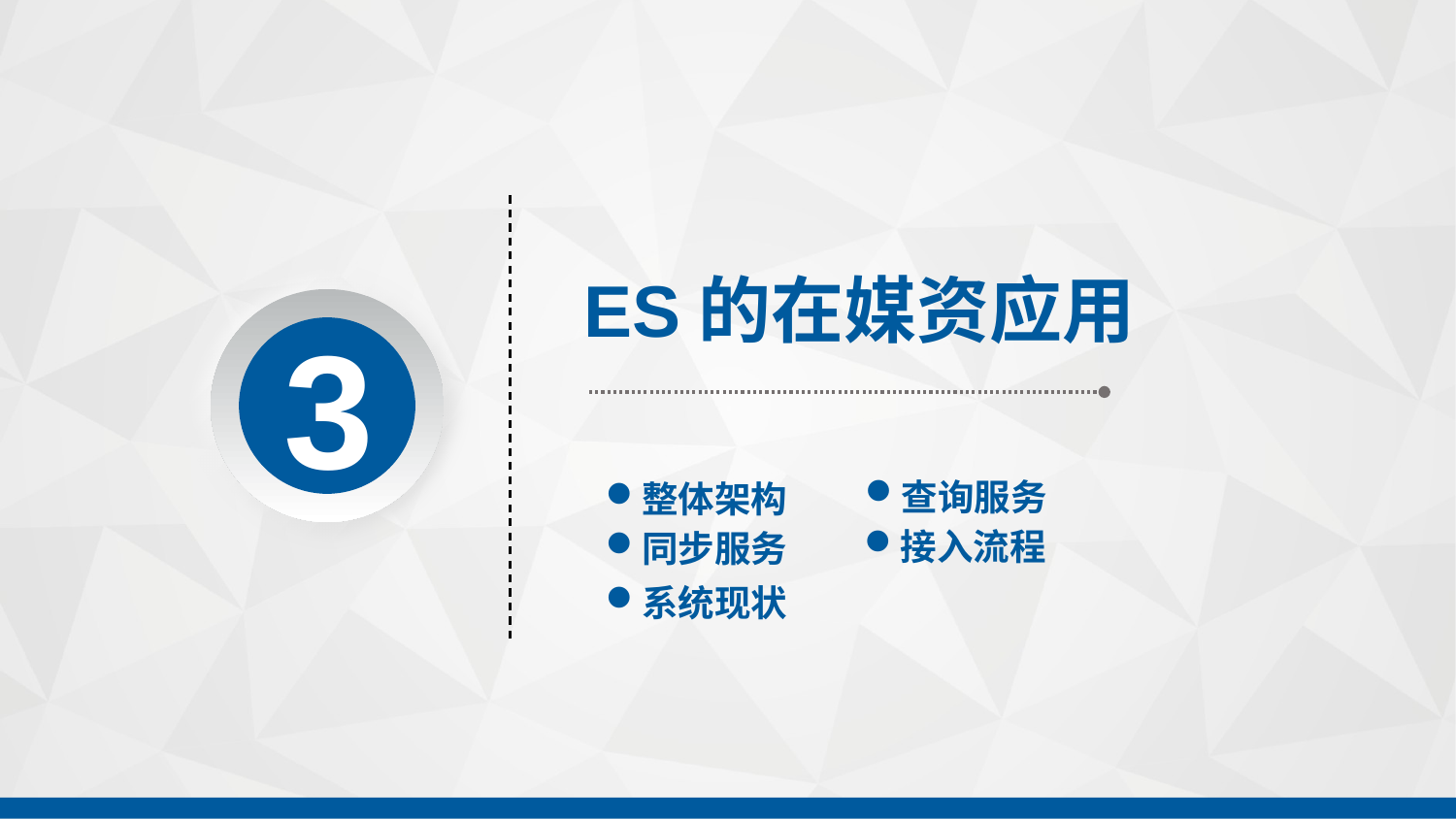

ES的在媒资应用
3
查询服务
整体架构
接入流程
同步服务
系统现状